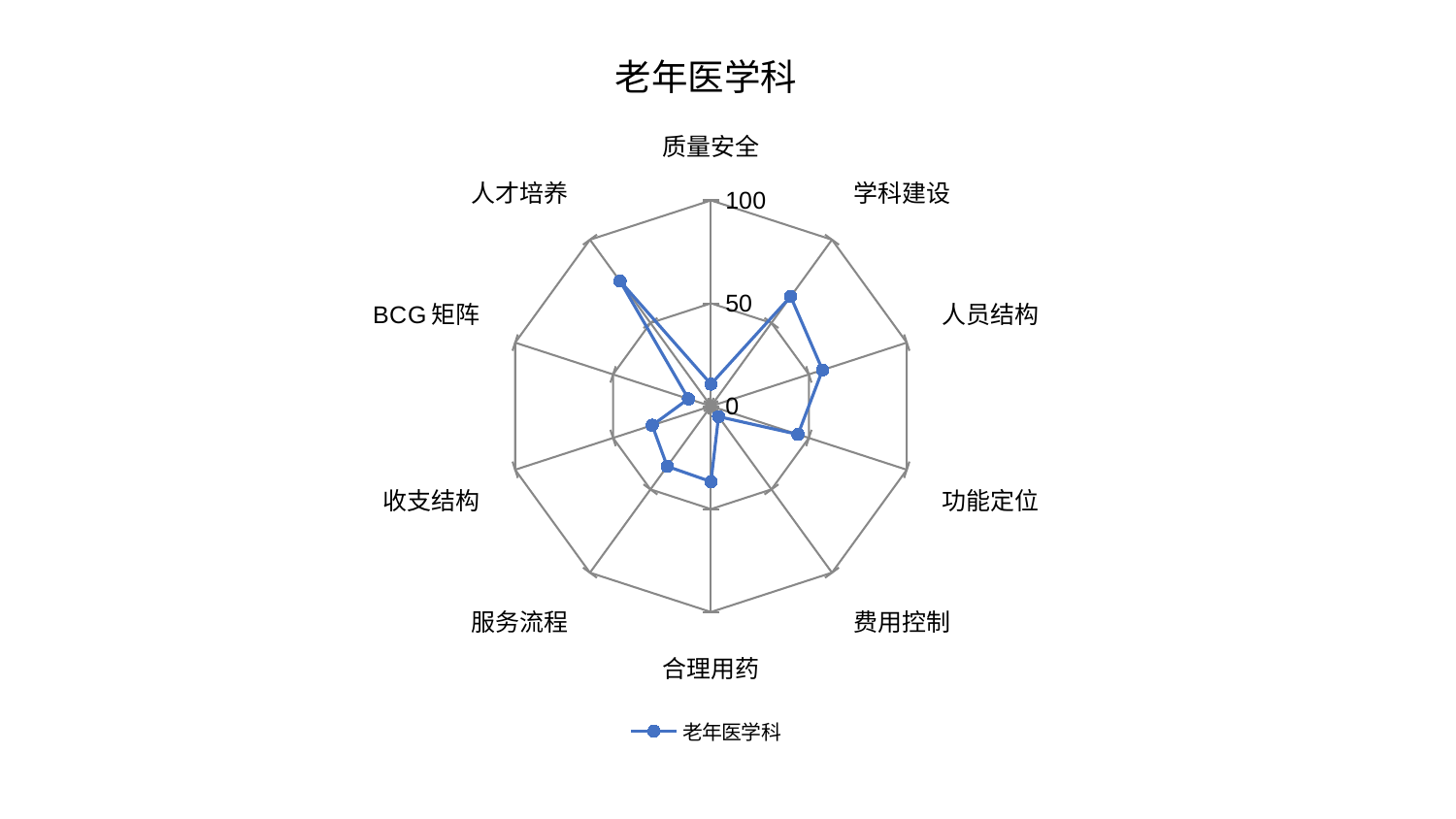

### Chart: 老年医学科

| Category | 老年医学科 |
|---|---|
| 质量安全 | 10.696439345474001 |
| 学科建设 | 65.86682642225396 |
| 人员结构 | 56.974668202752966 |
| 功能定位 | 44.44171637242251 |
| 费用控制 | 6.264409031972386 |
| 合理用药 | 36.67340612453621 |
| 服务流程 | 36.15069849455623 |
| 收支结构 | 30.026082207743606 |
| BCG矩阵 | 11.508962933388418 |
| 人才培养 | 75.14909680281933 |
125